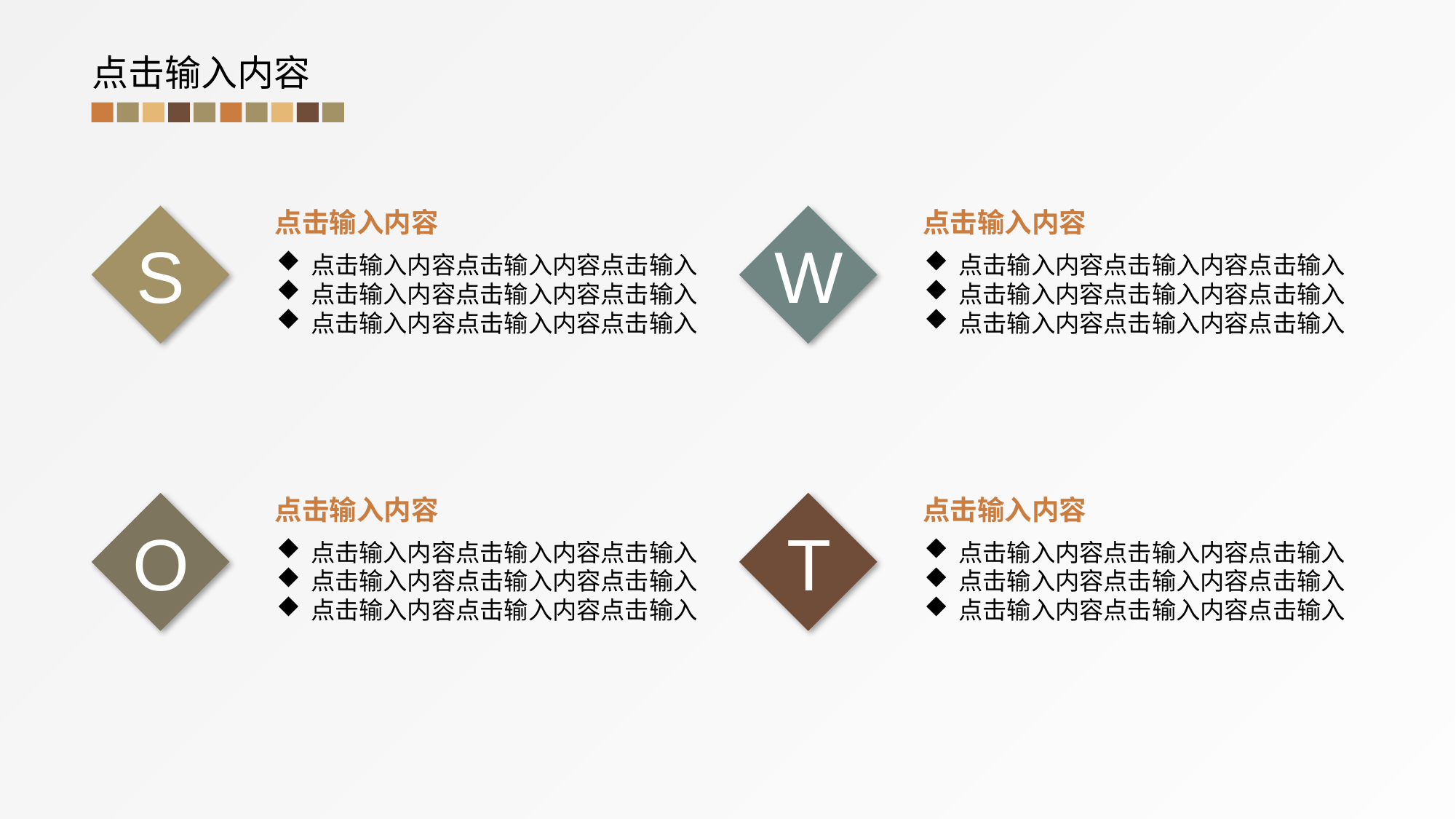

点击输入内容

点击输入内容

S
点击输入内容点击输入内容点击输入
点击输入内容点击输入内容点击输入
点击输入内容点击输入内容点击输入
点击输入内容

W
点击输入内容点击输入内容点击输入
点击输入内容点击输入内容点击输入
点击输入内容点击输入内容点击输入
点击输入内容

O
点击输入内容点击输入内容点击输入
点击输入内容点击输入内容点击输入
点击输入内容点击输入内容点击输入
点击输入内容

T
点击输入内容点击输入内容点击输入
点击输入内容点击输入内容点击输入
点击输入内容点击输入内容点击输入